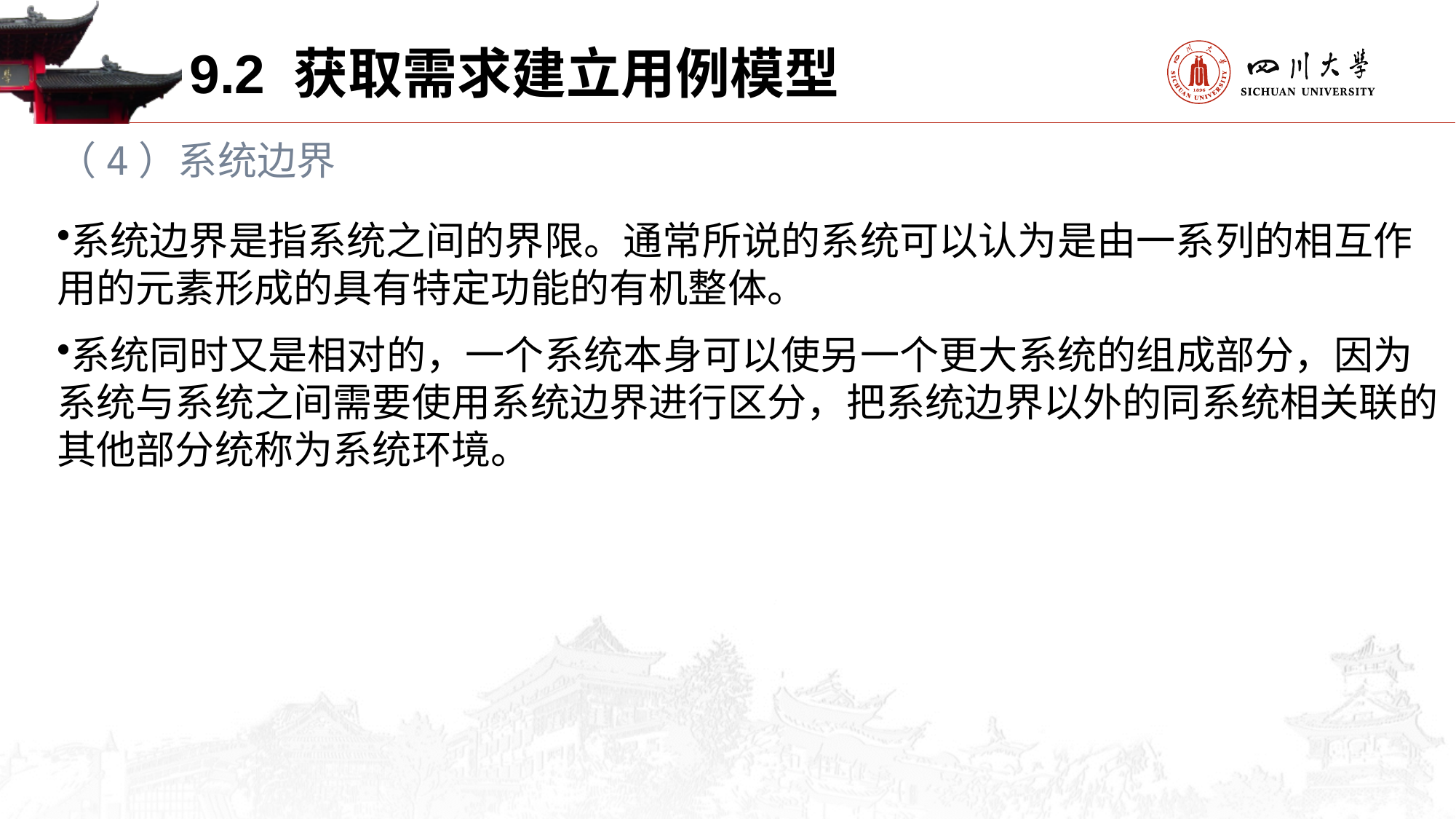

9.2 获取需求建立用例模型

（4）系统边界
系统边界是指系统之间的界限。通常所说的系统可以认为是由一系列的相互作用的元素形成的具有特定功能的有机整体。
系统同时又是相对的，一个系统本身可以使另一个更大系统的组成部分，因为系统与系统之间需要使用系统边界进行区分，把系统边界以外的同系统相关联的其他部分统称为系统环境。